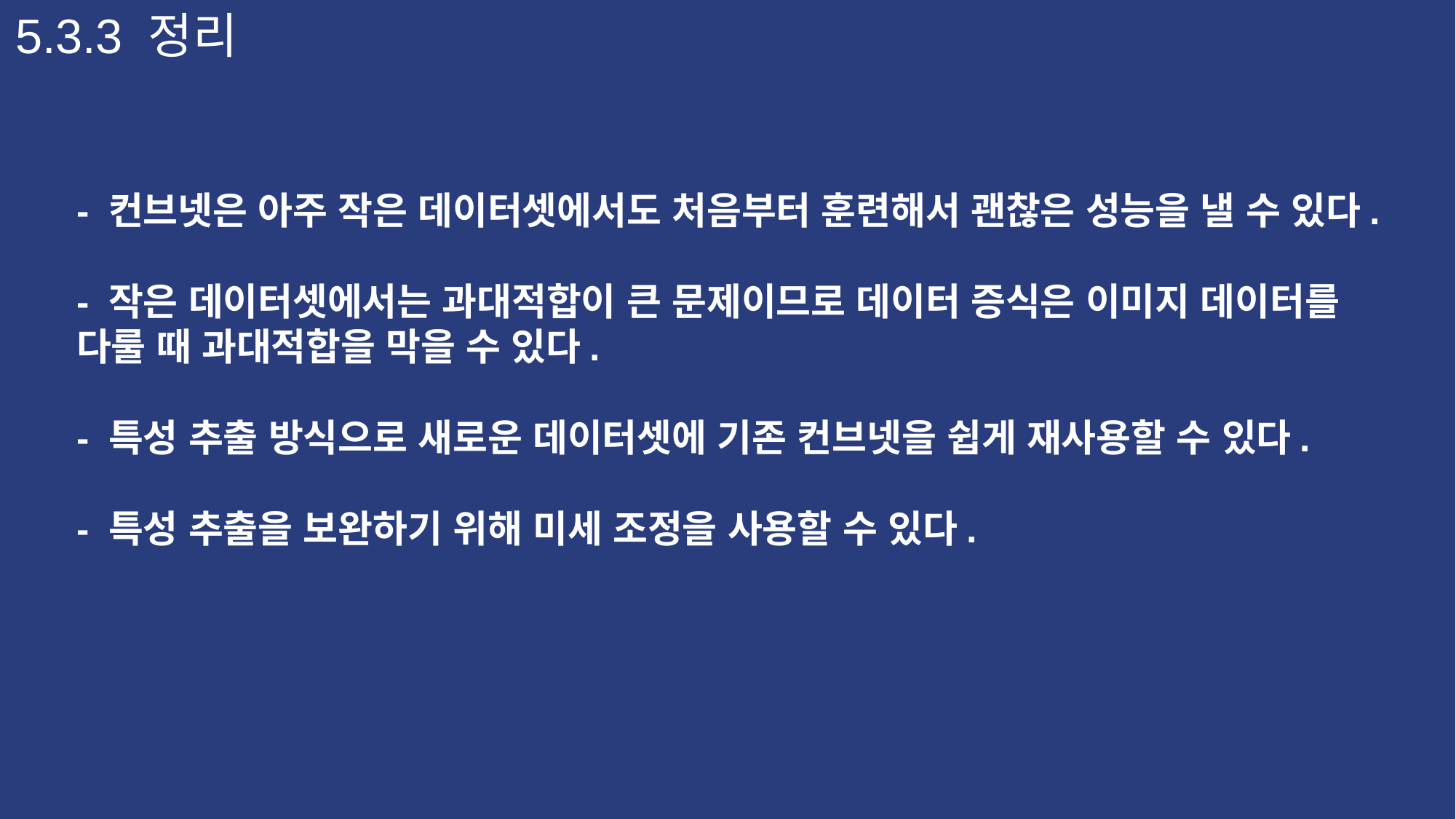

5.3.3 정리
- 컨브넷은 아주 작은 데이터셋에서도 처음부터 훈련해서 괜찮은 성능을 낼 수 있다.

- 작은 데이터셋에서는 과대적합이 큰 문제이므로 데이터 증식은 이미지 데이터를 다룰 때 과대적합을 막을 수 있다.

- 특성 추출 방식으로 새로운 데이터셋에 기존 컨브넷을 쉽게 재사용할 수 있다.

- 특성 추출을 보완하기 위해 미세 조정을 사용할 수 있다.